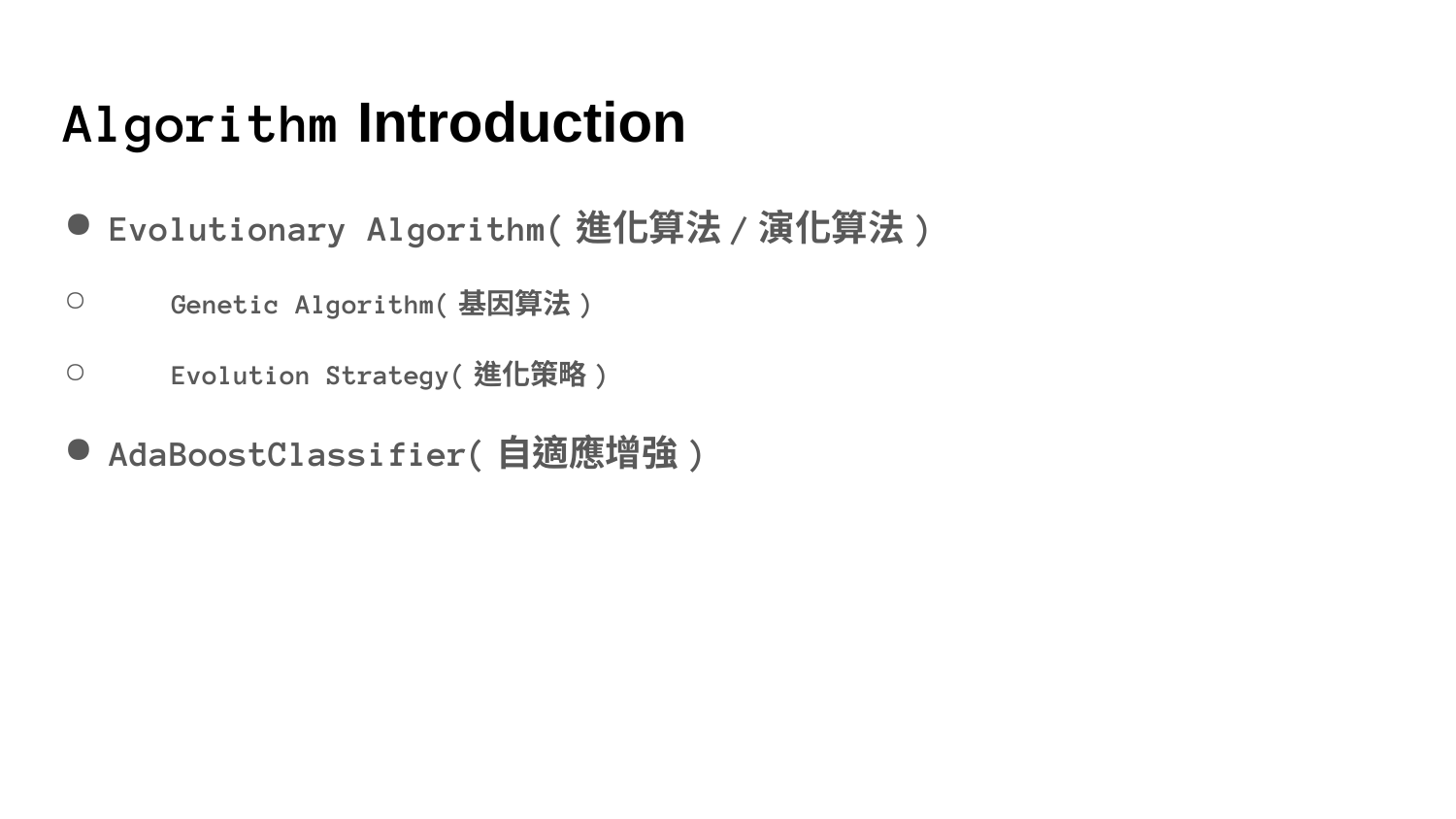

# Algorithm Introduction
Evolutionary Algorithm(進化算法/演化算法)
    Genetic Algorithm(基因算法)
    Evolution Strategy(進化策略)
AdaBoostClassifier(自適應增強)